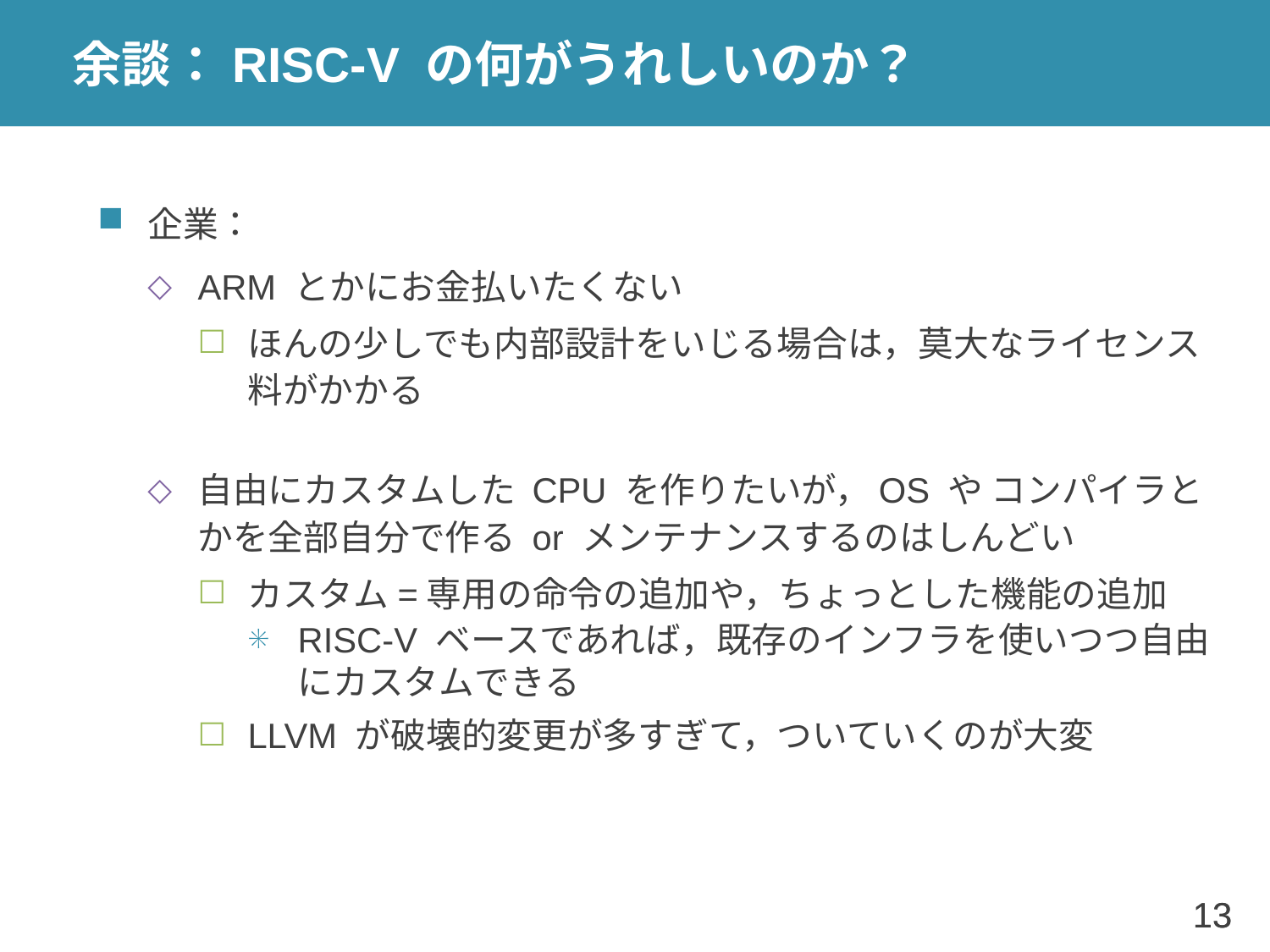

# 余談：RISC-V の何がうれしいのか？
企業：
ARM とかにお金払いたくない
ほんの少しでも内部設計をいじる場合は，莫大なライセンス料がかかる
自由にカスタムした CPU を作りたいが，OS や コンパイラとかを全部自分で作る or メンテナンスするのはしんどい
カスタム=専用の命令の追加や，ちょっとした機能の追加
RISC-V ベースであれば，既存のインフラを使いつつ自由にカスタムできる
LLVM が破壊的変更が多すぎて，ついていくのが大変